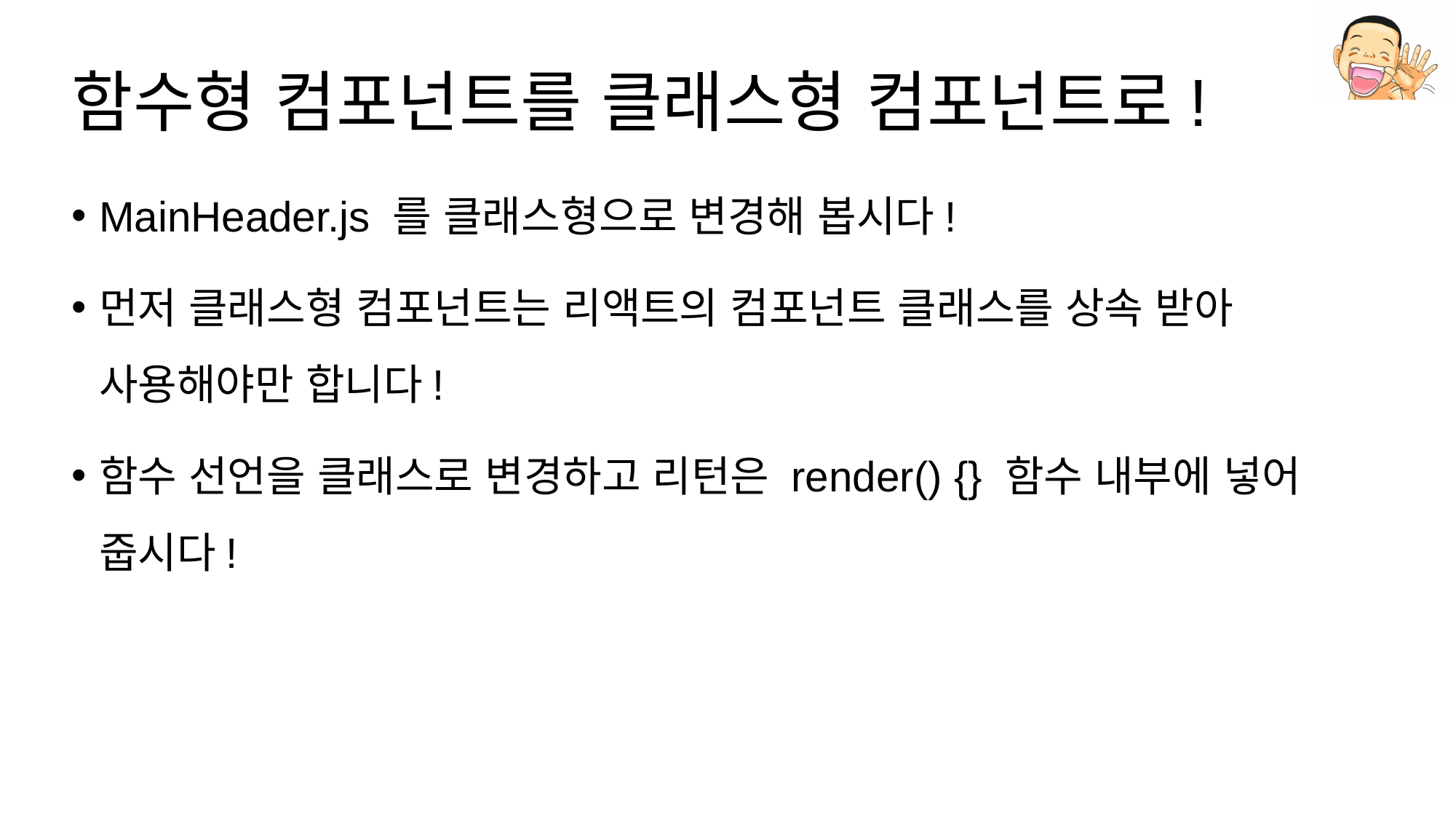

# 함수형 컴포넌트를 클래스형 컴포넌트로!
MainHeader.js 를 클래스형으로 변경해 봅시다!
먼저 클래스형 컴포넌트는 리액트의 컴포넌트 클래스를 상속 받아 사용해야만 합니다!
함수 선언을 클래스로 변경하고 리턴은 render() {} 함수 내부에 넣어 줍시다!